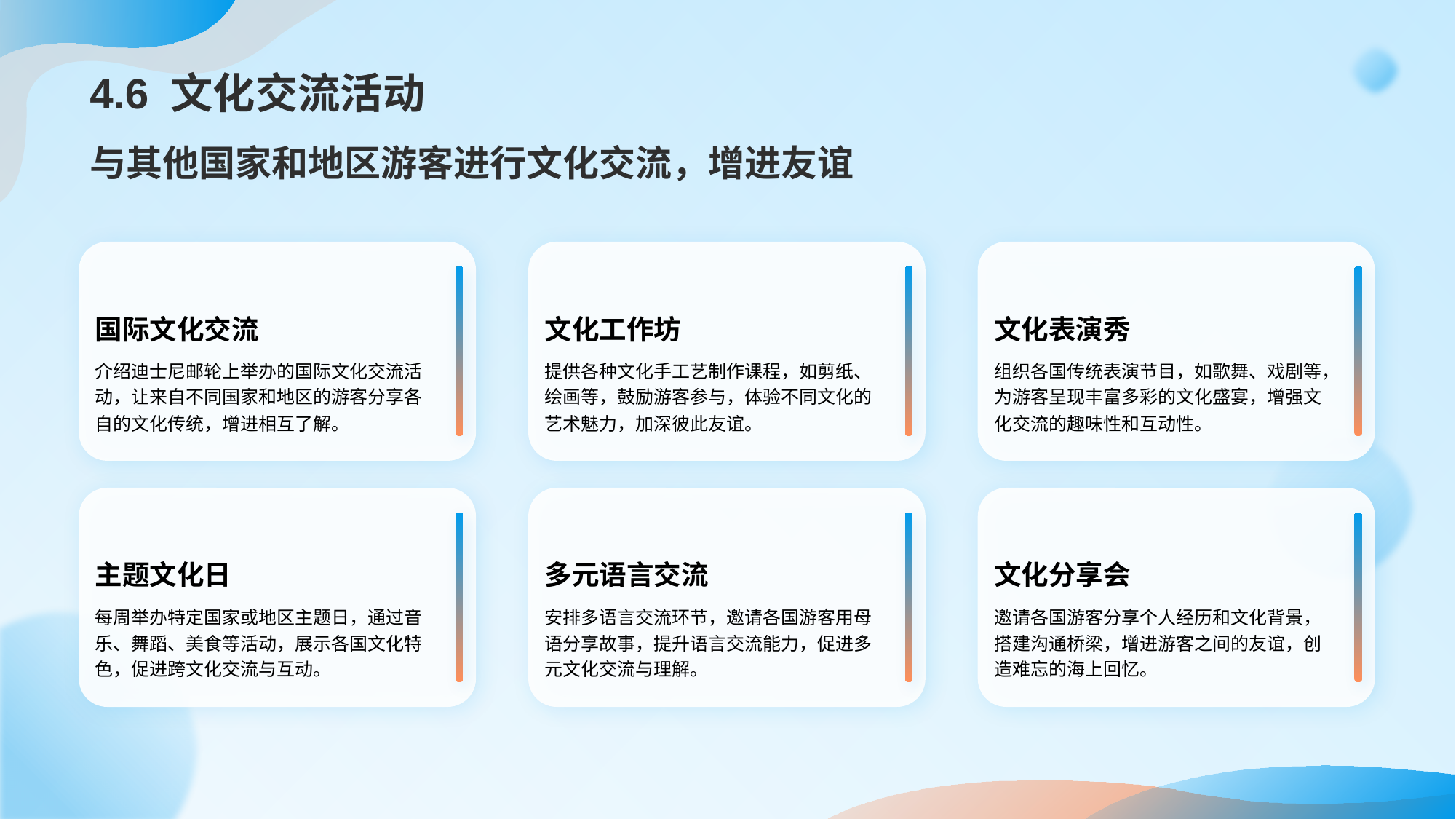

与其他国家和地区游客进行文化交流，增进友谊

国际文化交流

介绍迪士尼邮轮上举办的国际文化交流活动，让来自不同国家和地区的游客分享各自的文化传统，增进相互了解。

文化工作坊

提供各种文化手工艺制作课程，如剪纸、绘画等，鼓励游客参与，体验不同文化的艺术魅力，加深彼此友谊。

文化表演秀

组织各国传统表演节目，如歌舞、戏剧等，为游客呈现丰富多彩的文化盛宴，增强文化交流的趣味性和互动性。

主题文化日

每周举办特定国家或地区主题日，通过音乐、舞蹈、美食等活动，展示各国文化特色，促进跨文化交流与互动。

多元语言交流

安排多语言交流环节，邀请各国游客用母语分享故事，提升语言交流能力，促进多元文化交流与理解。

文化分享会

邀请各国游客分享个人经历和文化背景，搭建沟通桥梁，增进游客之间的友谊，创造难忘的海上回忆。
# 4.6 文化交流活动